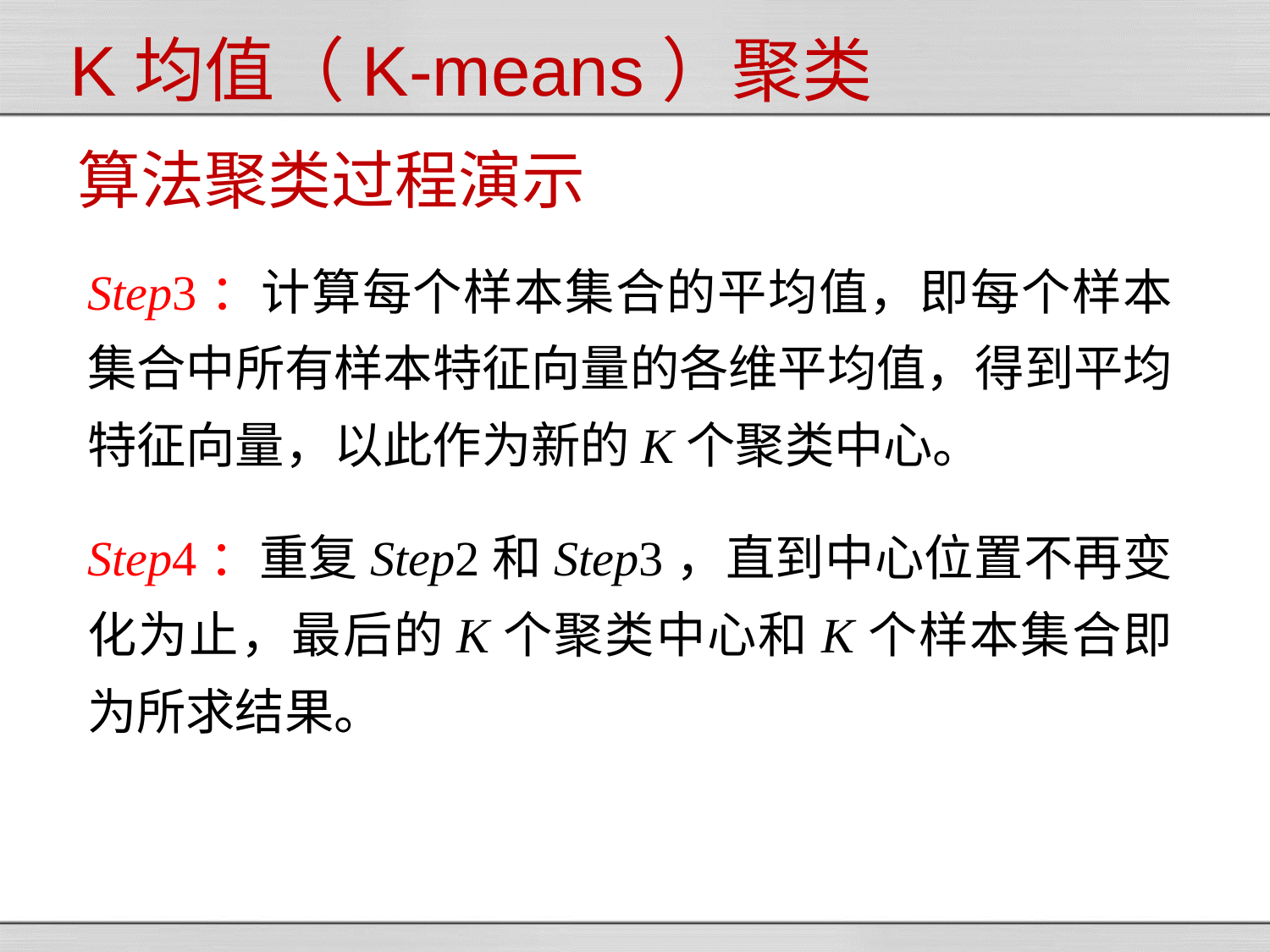

K均值（K-means）聚类
算法聚类过程演示
Step3：计算每个样本集合的平均值，即每个样本集合中所有样本特征向量的各维平均值，得到平均特征向量，以此作为新的K个聚类中心。
Step4：重复Step2和Step3，直到中心位置不再变化为止，最后的K个聚类中心和K个样本集合即为所求结果。